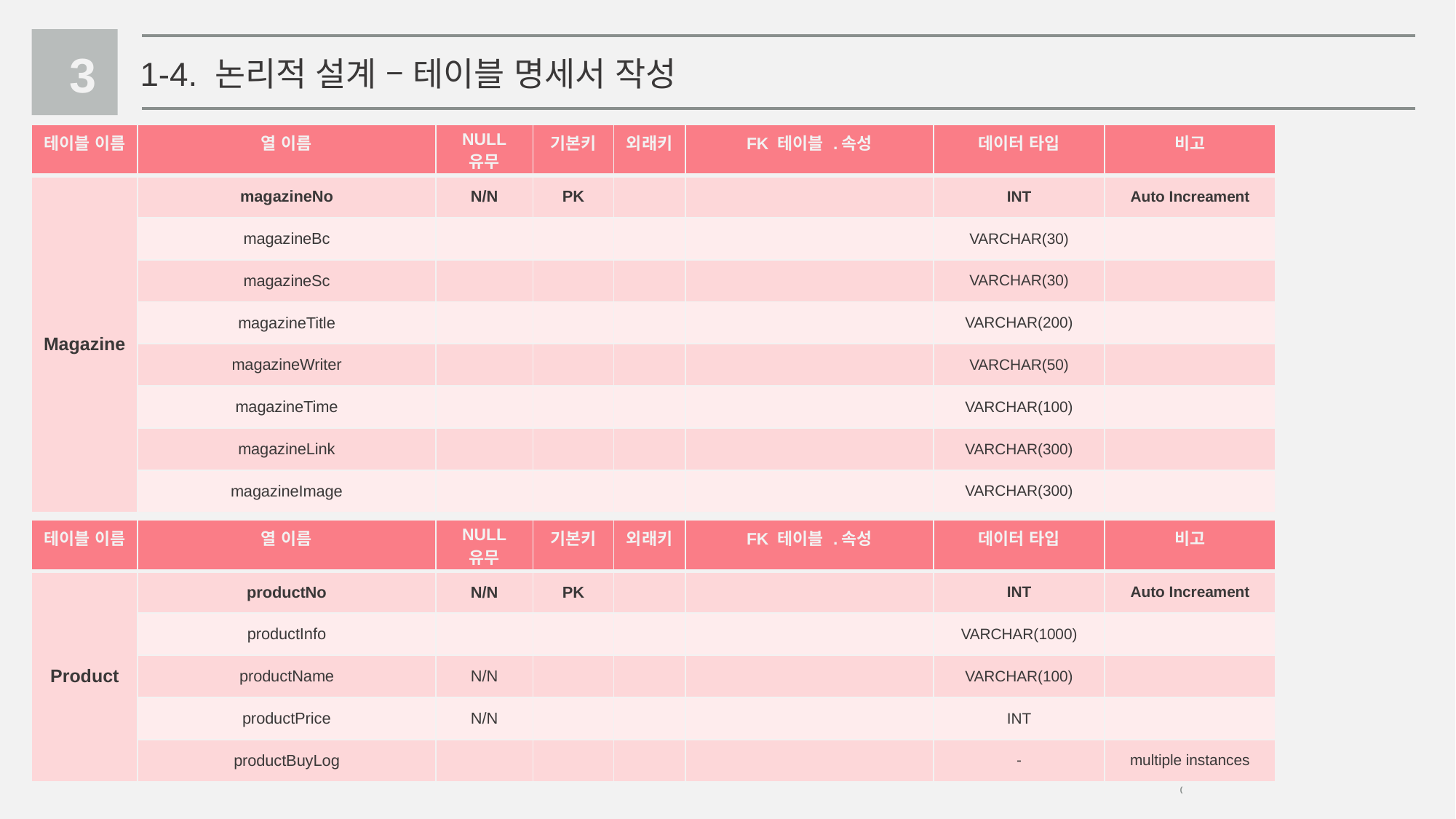

3
1-4. 논리적 설계 – 테이블 명세서 작성
| 테이블 이름 | 열 이름 | NULL 유무 | 기본키 | 외래키 | FK 테이블 .속성 | 데이터 타입 | 비고 |
| --- | --- | --- | --- | --- | --- | --- | --- |
| Magazine | magazineNo | N/N | PK |  |  | INT | Auto Increament |
|  | magazineBc |  |  |  |  | VARCHAR(30) |  |
|  | magazineSc |  |  |  |  | VARCHAR(30) |  |
|  | magazineTitle |  |  |  |  | VARCHAR(200) |  |
|  | magazineWriter |  |  |  |  | VARCHAR(50) |  |
|  | magazineTime |  |  |  |  | VARCHAR(100) |  |
|  | magazineLink |  |  |  |  | VARCHAR(300) |  |
|  | magazineImage |  |  |  |  | VARCHAR(300) |  |
| 테이블 이름 | 열 이름 | NULL 유무 | 기본키 | 외래키 | FK 테이블 .속성 | 데이터 타입 | 비고 |
| --- | --- | --- | --- | --- | --- | --- | --- |
| Product | productNo | N/N | PK |  |  | INT | Auto Increament |
|  | productInfo |  |  |  |  | VARCHAR(1000) |  |
|  | productName | N/N |  |  |  | VARCHAR(100) |  |
|  | productPrice | N/N |  |  |  | INT |  |
|  | productBuyLog |  |  |  |  | - | multiple instances |